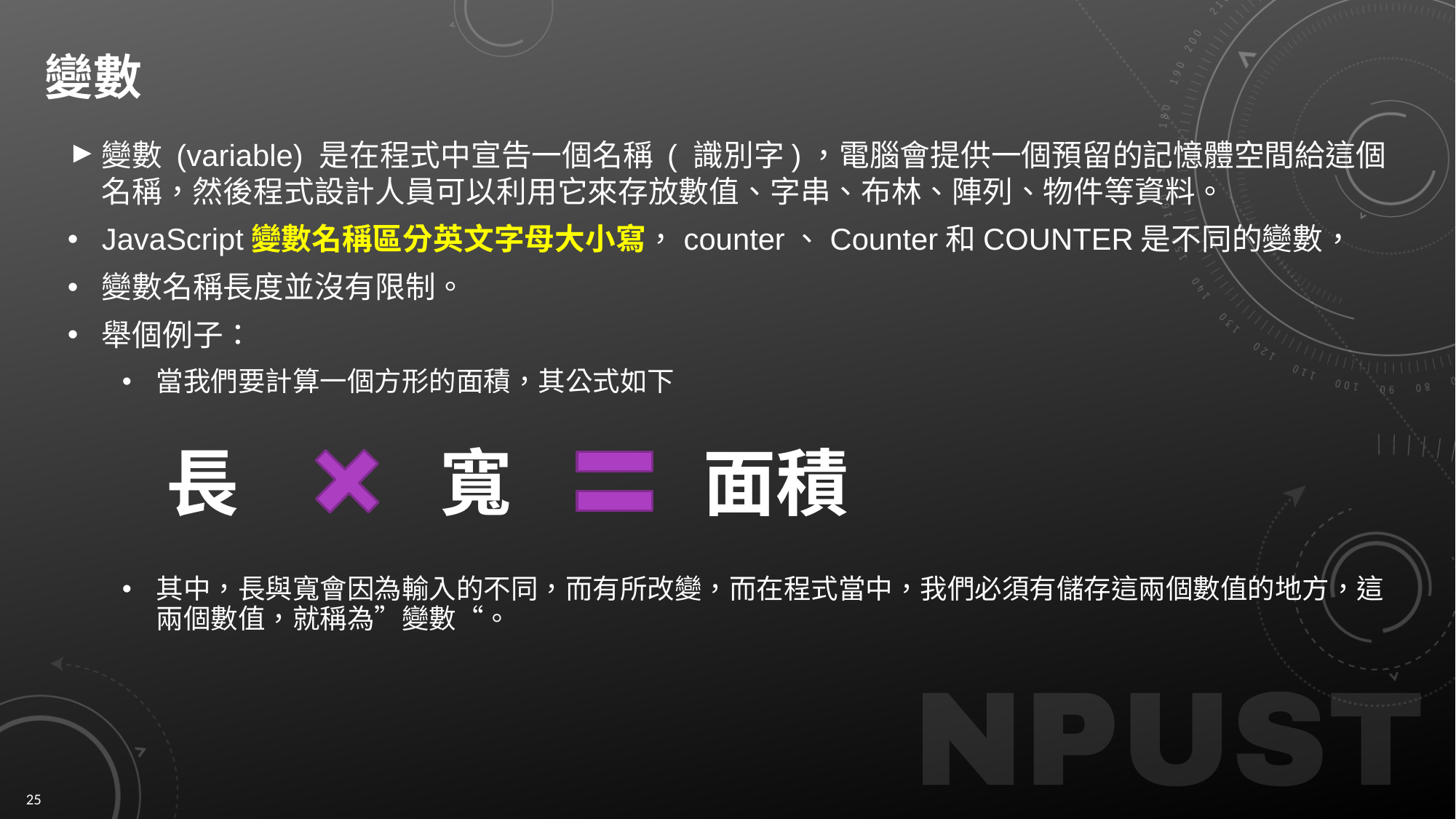

# 變數
變數 (variable) 是在程式中宣告一個名稱 ( 識別字)，電腦會提供一個預留的記憶體空間給這個名稱，然後程式設計人員可以利用它來存放數值、字串、布林、陣列、物件等資料。
JavaScript變數名稱區分英文字母大小寫，counter、Counter和COUNTER是不同的變數，
變數名稱長度並沒有限制。
舉個例子：
當我們要計算一個方形的面積，其公式如下

其中，長與寬會因為輸入的不同，而有所改變，而在程式當中，我們必須有儲存這兩個數值的地方，這兩個數值，就稱為”變數“。

長
寬
面積